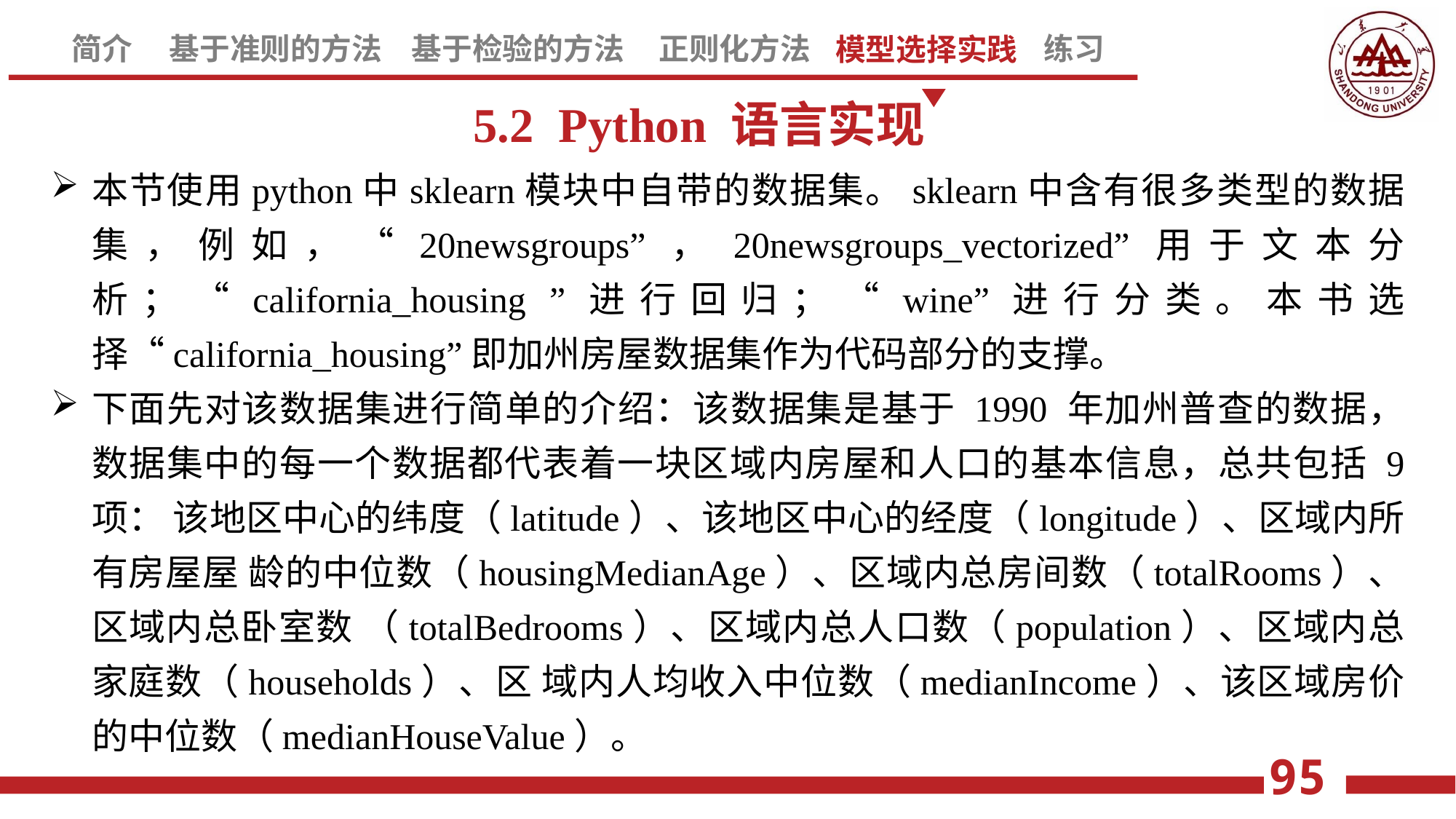

5.2  Python 语言实现
本节使用python中sklearn模块中自带的数据集。sklearn中含有很多类型的数据集，例如，“20newsgroups”，20newsgroups_vectorized”用于文本分析；“california_housing ”进行回归；“wine”进行分类。本书选择“california_housing”即加州房屋数据集作为代码部分的支撑。
下面先对该数据集进行简单的介绍：该数据集是基于 1990 年加州普查的数据， 数据集中的每一个数据都代表着一块区域内房屋和人口的基本信息，总共包括 9 项： 该地区中心的纬度（latitude）、该地区中心的经度（longitude）、区域内所有房屋屋 龄的中位数（housingMedianAge）、区域内总房间数（totalRooms）、区域内总卧室数 （totalBedrooms）、区域内总人口数（population）、区域内总家庭数（households）、区 域内人均收入中位数（medianIncome）、该区域房价的中位数（medianHouseValue）。